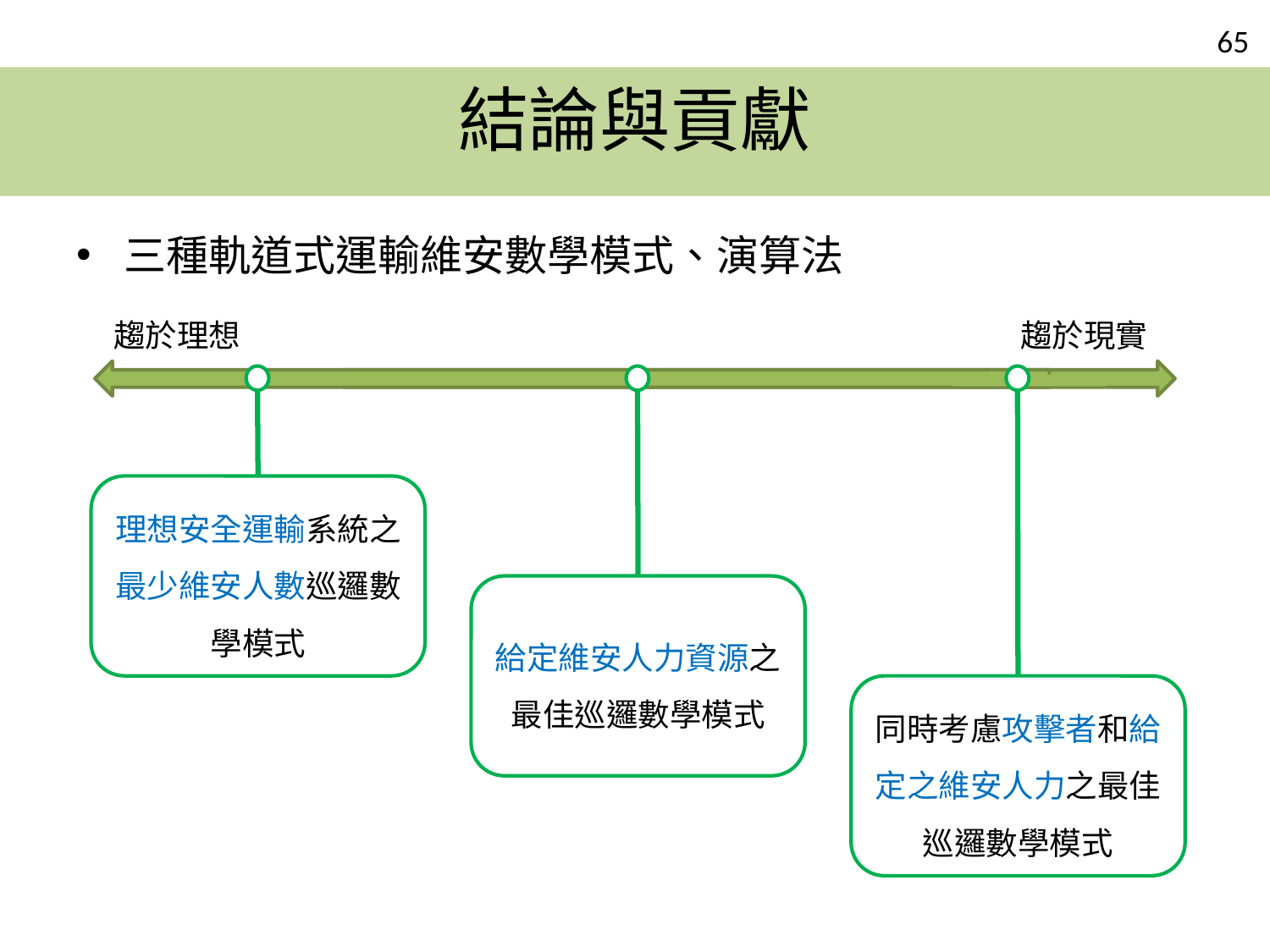

# 結論與貢獻
三種軌道式運輸維安數學模式、演算法
趨於理想
趨於現實

理想安全運輸系統之最少維安人數巡邏數學模式

給定維安人力資源之最佳巡邏數學模式

同時考慮攻擊者和給定之維安人力之最佳巡邏數學模式